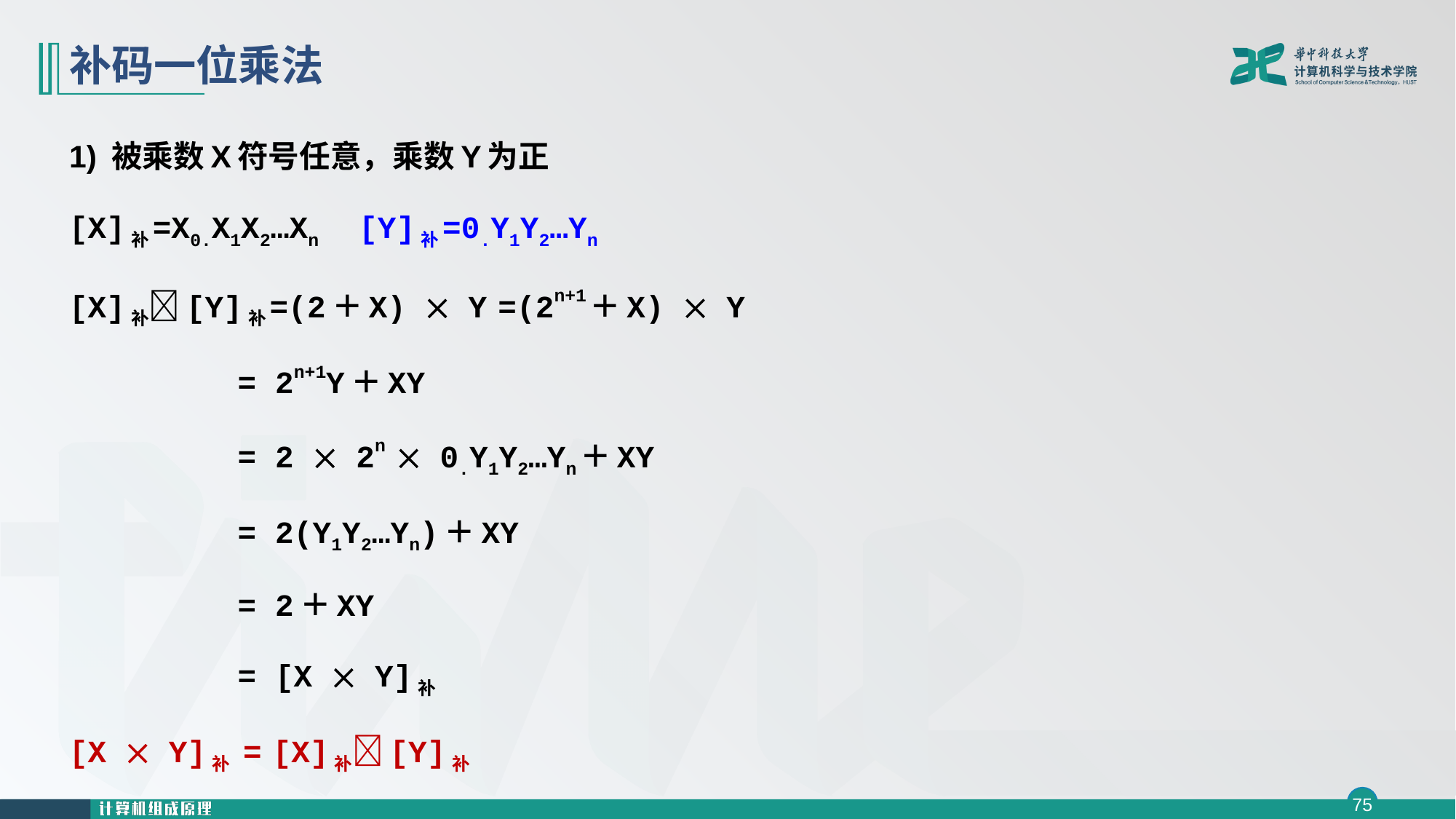

# 补码一位乘法
1) 被乘数X符号任意，乘数Y为正
[X]补=X0.X1X2…Xn   [Y]补=0.Y1Y2…Yn
[X]补×[Y]补=(2＋X) × Y =(2n+1＋X) × Y
         = 2n+1Y＋XY
         = 2 × 2n × 0.Y1Y2…Yn＋XY
         = 2(Y1Y2…Yn)＋XY
         = 2＋XY
         = [X × Y]补
[X × Y]补 = [X]补×[Y]补